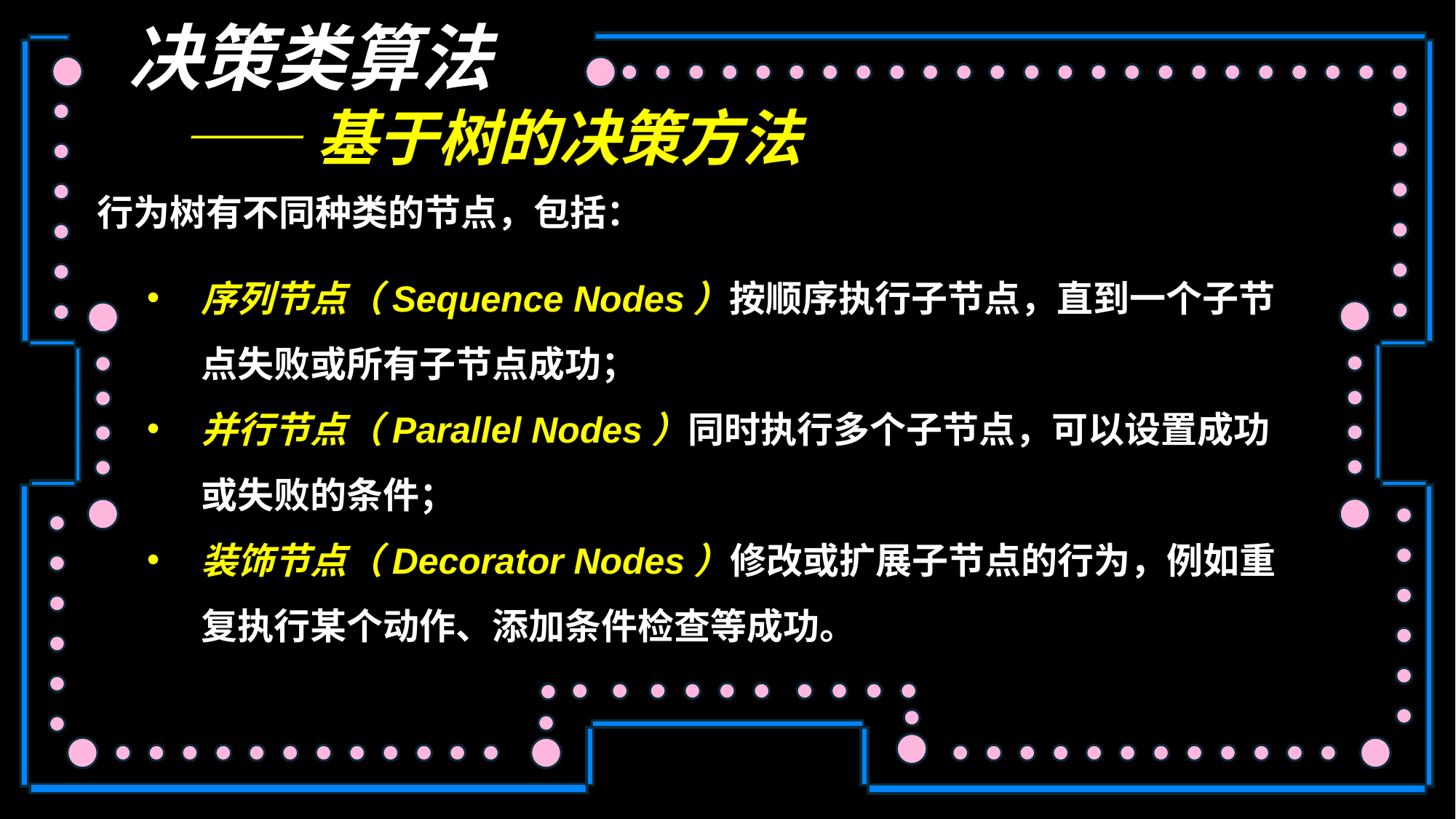

决策类算法

——基于树的决策方法

行为树有不同种类的节点，包括：

序列节点（Sequence Nodes）按顺序执行子节点，直到一个子节点失败或所有子节点成功；
并行节点（Parallel Nodes）同时执行多个子节点，可以设置成功或失败的条件；
装饰节点（Decorator Nodes）修改或扩展子节点的行为，例如重复执行某个动作、添加条件检查等成功。